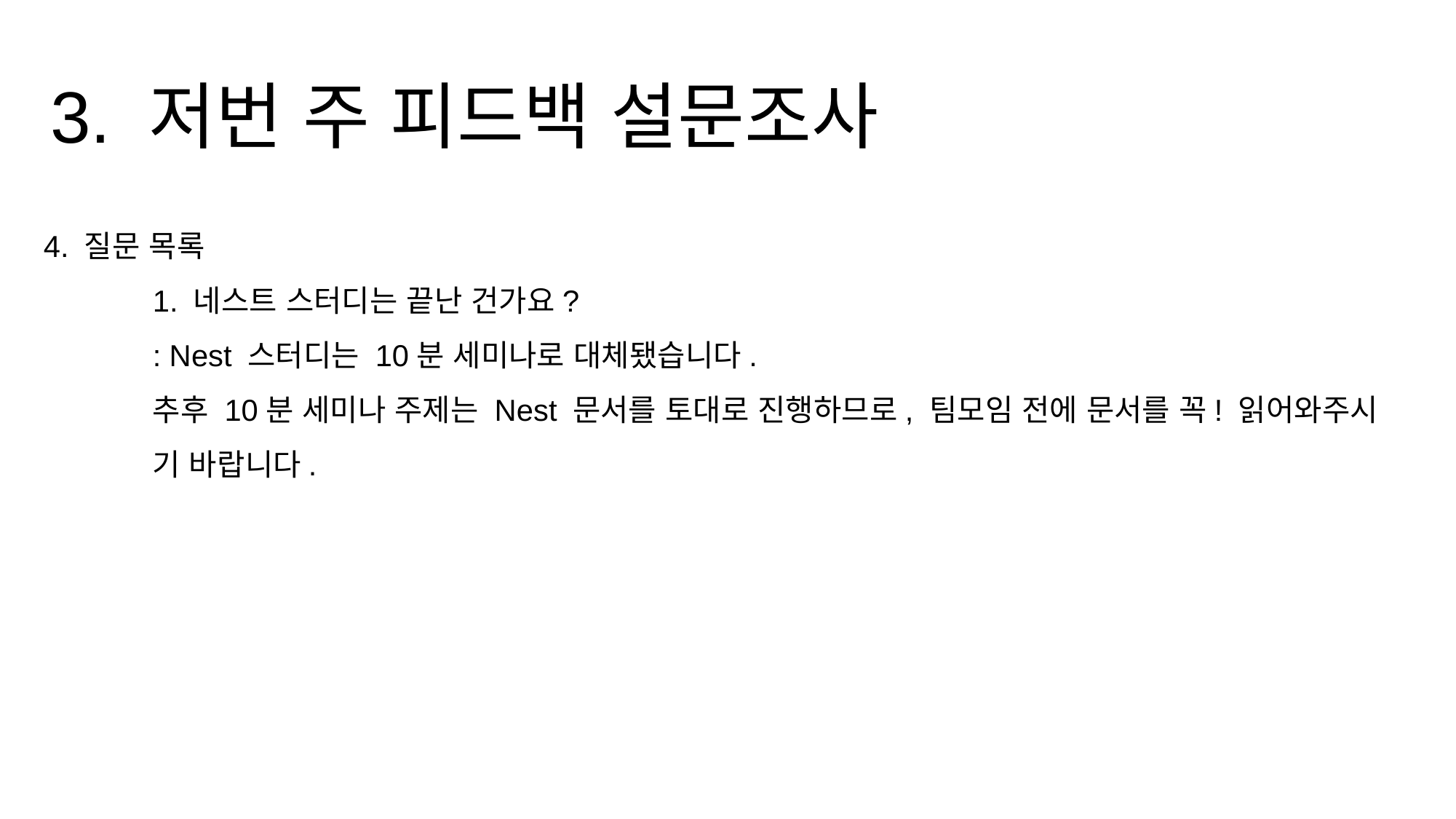

3. 저번 주 피드백 설문조사
4. 질문 목록
	1. 네스트 스터디는 끝난 건가요?
	: Nest 스터디는 10분 세미나로 대체됐습니다.
	추후 10분 세미나 주제는 Nest 문서를 토대로 진행하므로, 팀모임 전에 문서를 꼭! 읽어와주시	기 바랍니다.